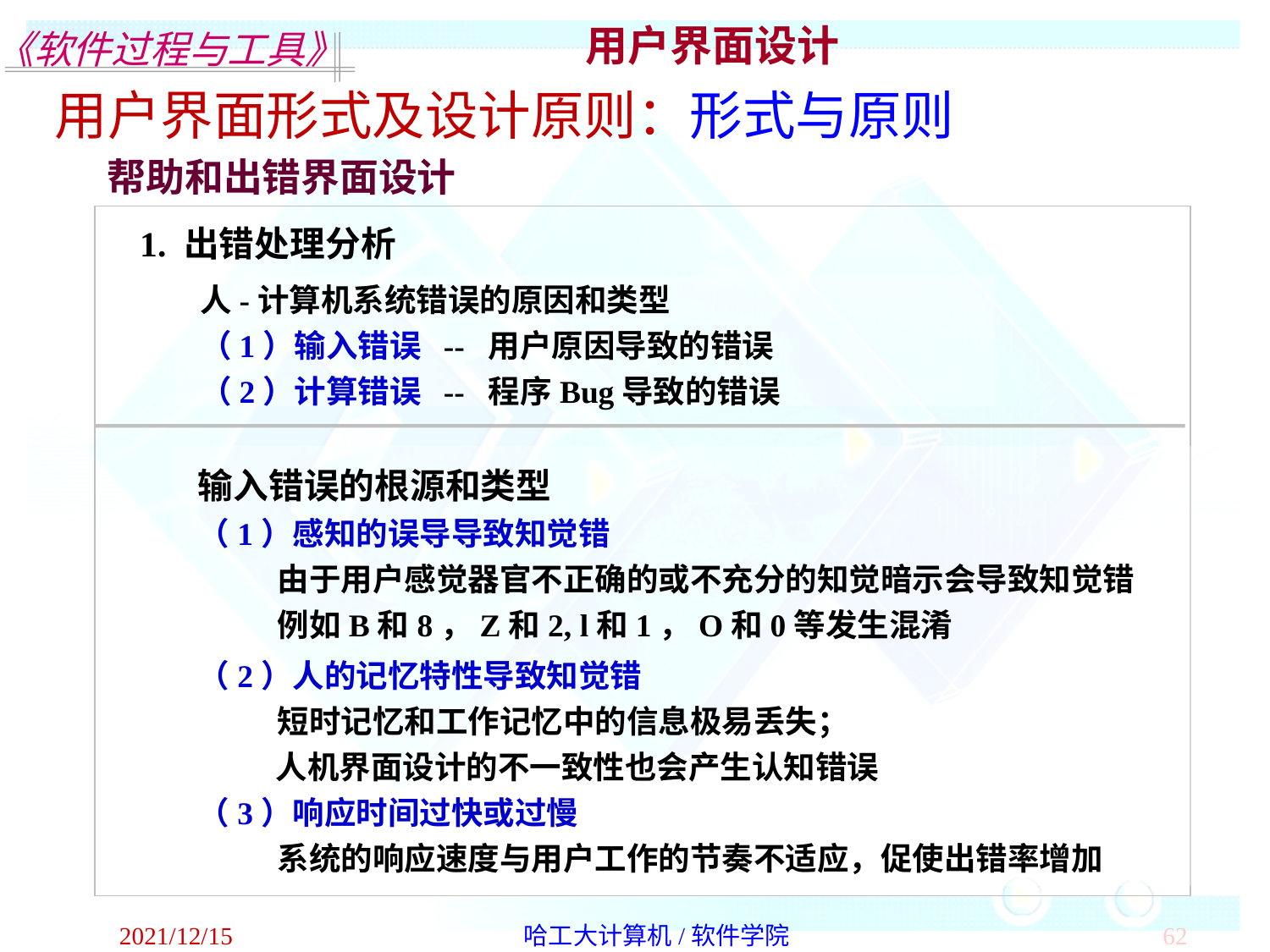

用户界面设计
用户界面形式及设计原则：形式与原则
帮助和出错界面设计

1. 出错处理分析
人-计算机系统错误的原因和类型
（1）输入错误  --  用户原因导致的错误
（2）计算错误  --  程序Bug导致的错误

输入错误的根源和类型
（1）感知的误导导致知觉错
          由于用户感觉器官不正确的或不充分的知觉暗示会导致知觉错
          例如B和8，Z和2, l和1，O和0等发生混淆

（2）人的记忆特性导致知觉错
          短时记忆和工作记忆中的信息极易丢失；
  人机界面设计的不一致性也会产生认知错误
（3）响应时间过快或过慢
          系统的响应速度与用户工作的节奏不适应，促使出错率增加